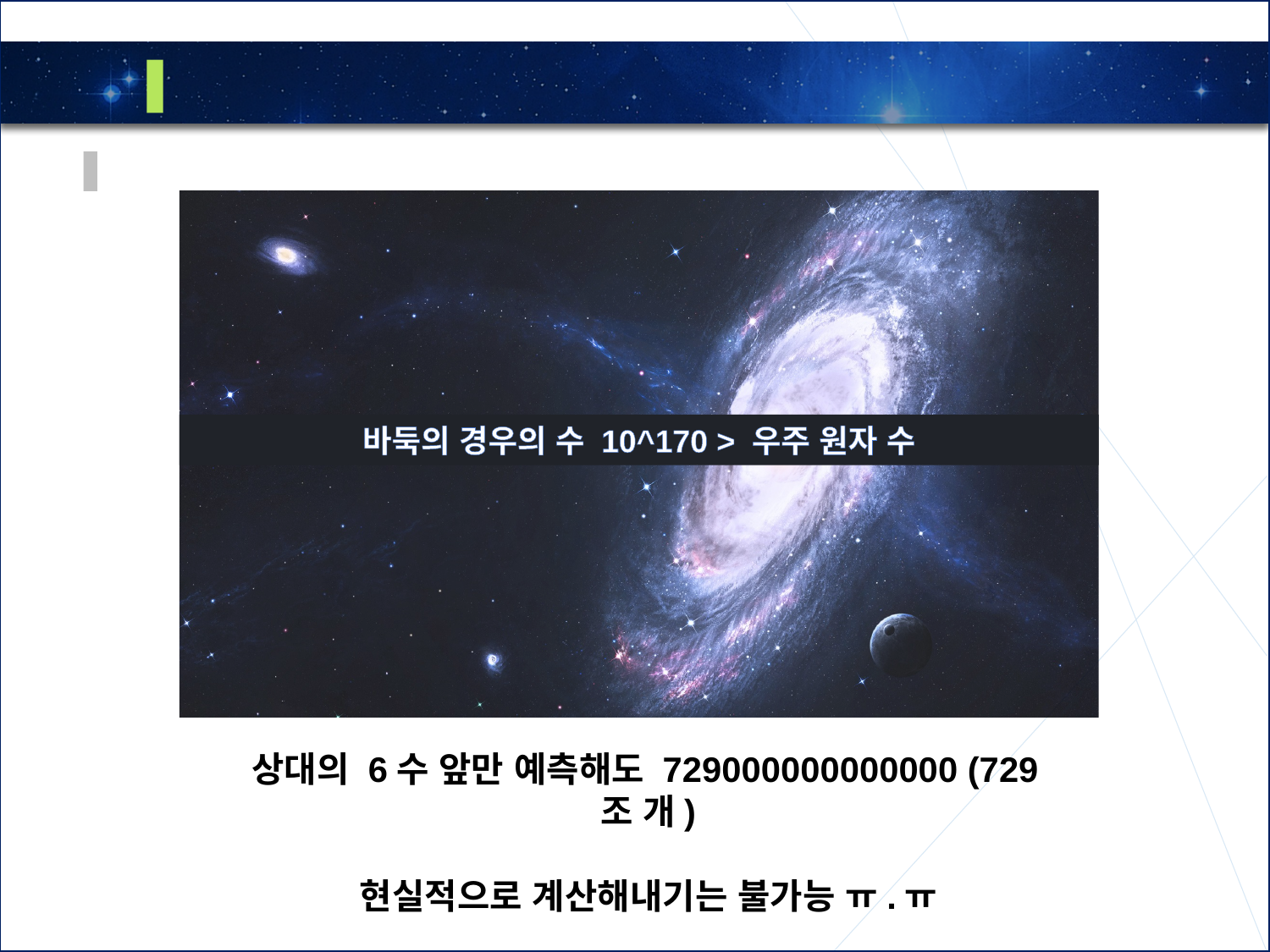

2
알파고의 원리

바둑의 경우의 수 10^170 > 우주 원자 수

상대의 6수 앞만 예측해도 729000000000000 (729조 개)

현실적으로 계산해내기는 불가능 ㅠ.ㅠ